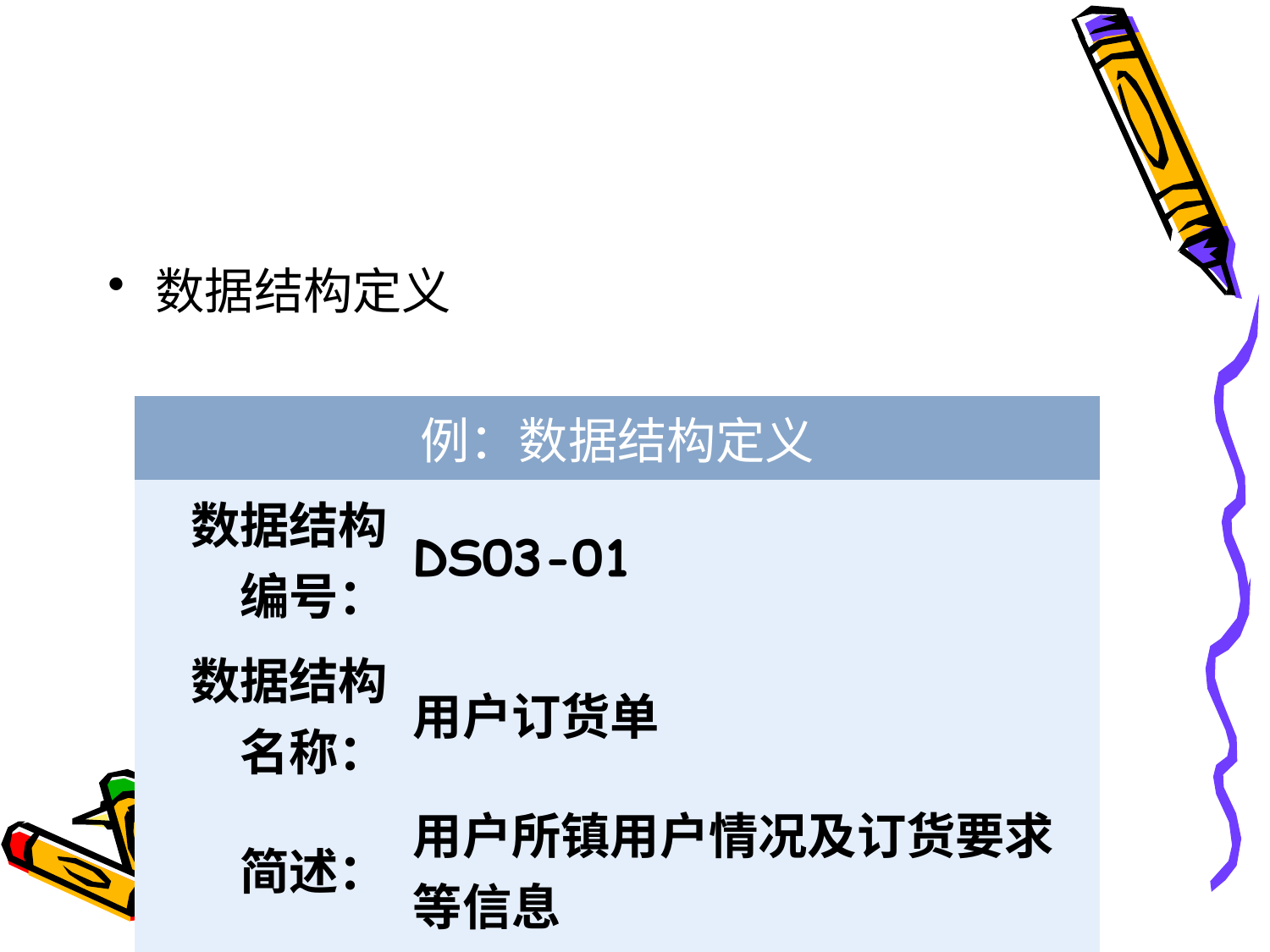

#
数据结构定义
| 例：数据结构定义 |  |
| --- | --- |
| 数据结构编号： | DS03-01 |
| 数据结构名称： | 用户订货单 |
| 简述： | 用户所镇用户情况及订货要求等信息 |
| 数据结构组成： | DS03-02 +DS03-03+ DS03-04 |
| 表 5.3数据结构定义 |  |